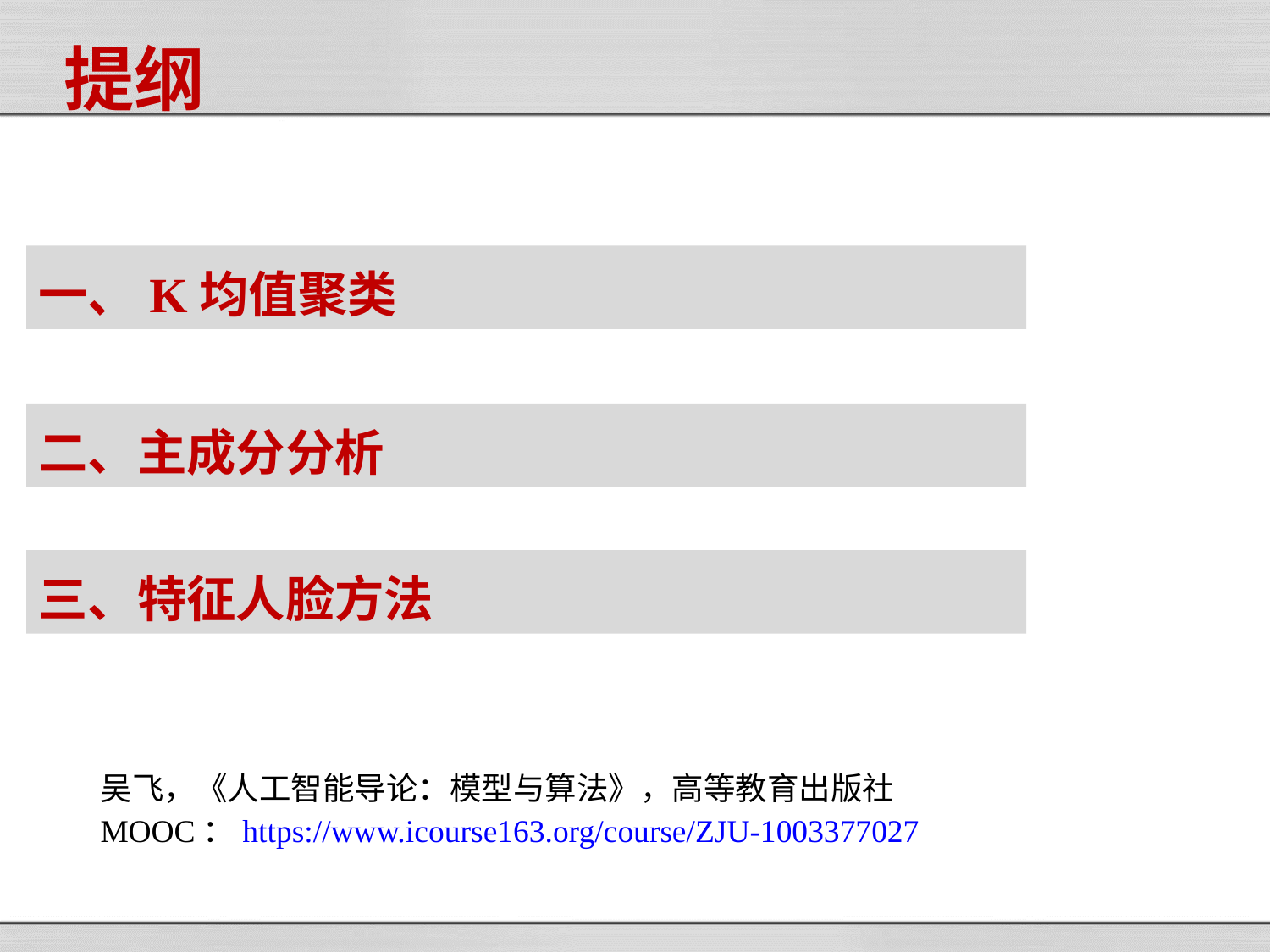

提纲
一、K均值聚类
二、主成分分析
三、特征人脸方法
吴飞，《人工智能导论：模型与算法》，高等教育出版社

MOOC：https://www.icourse163.org/course/ZJU-1003377027